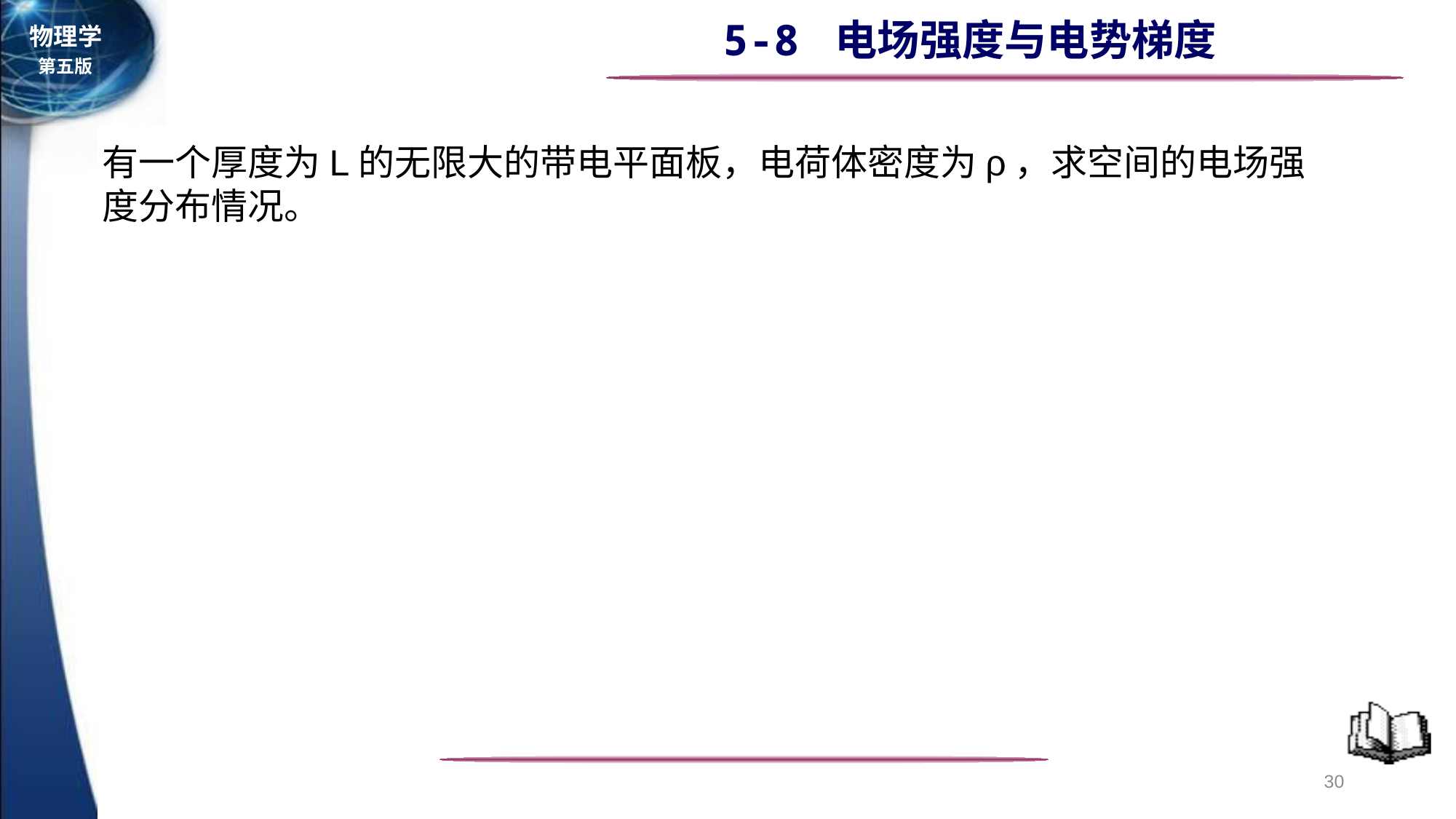

有一个厚度为L的无限大的带电平面板，电荷体密度为ρ，求空间的电场强度分布情况。
30